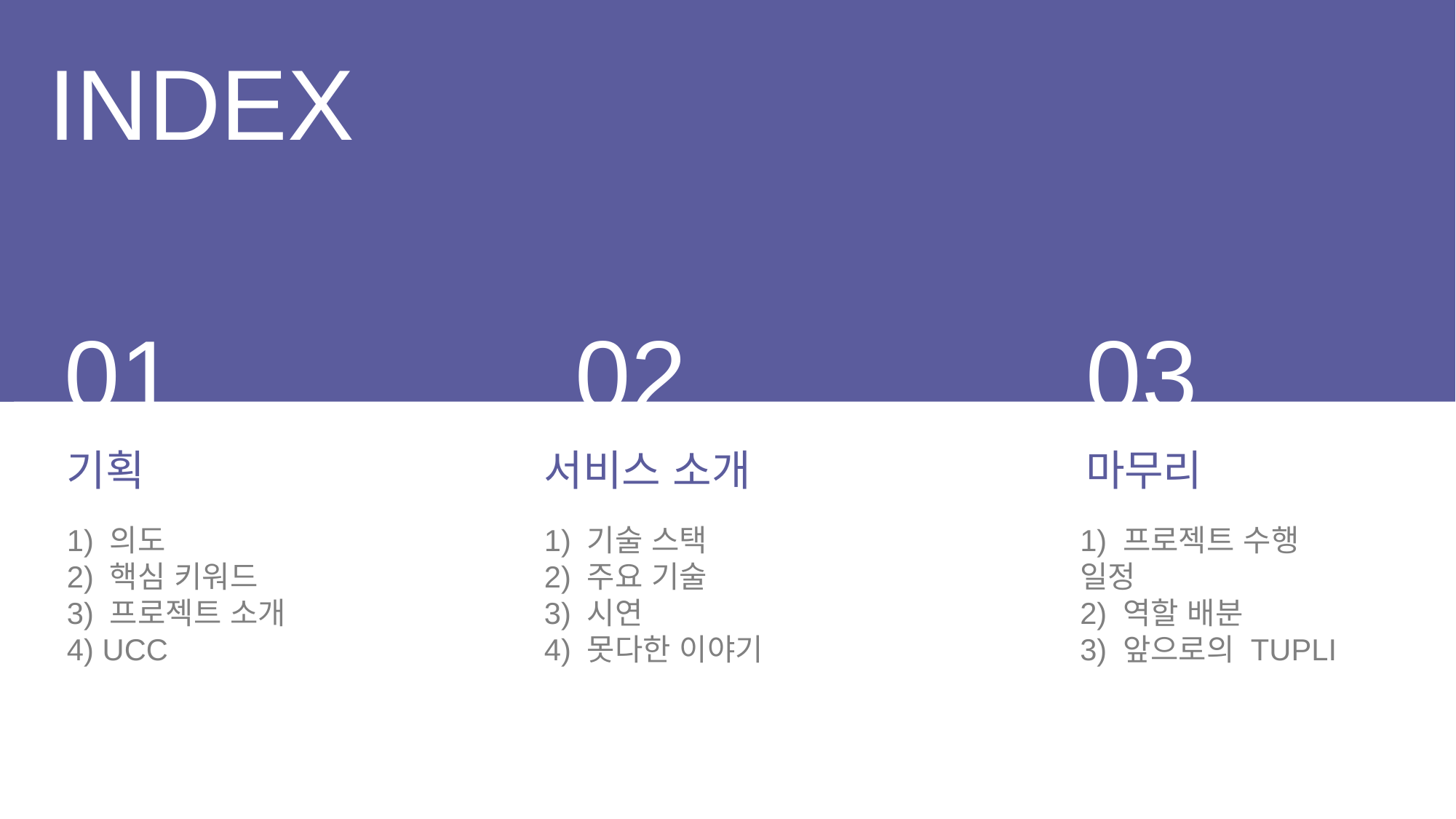

INDEX
01
기획
1) 의도
2) 핵심 키워드
3) 프로젝트 소개
4) UCC
02
서비스 소개
1) 기술 스택
2) 주요 기술
3) 시연
4) 못다한 이야기
03
마무리
1) 프로젝트 수행 일정
2) 역할 배분
3) 앞으로의 TUPLI